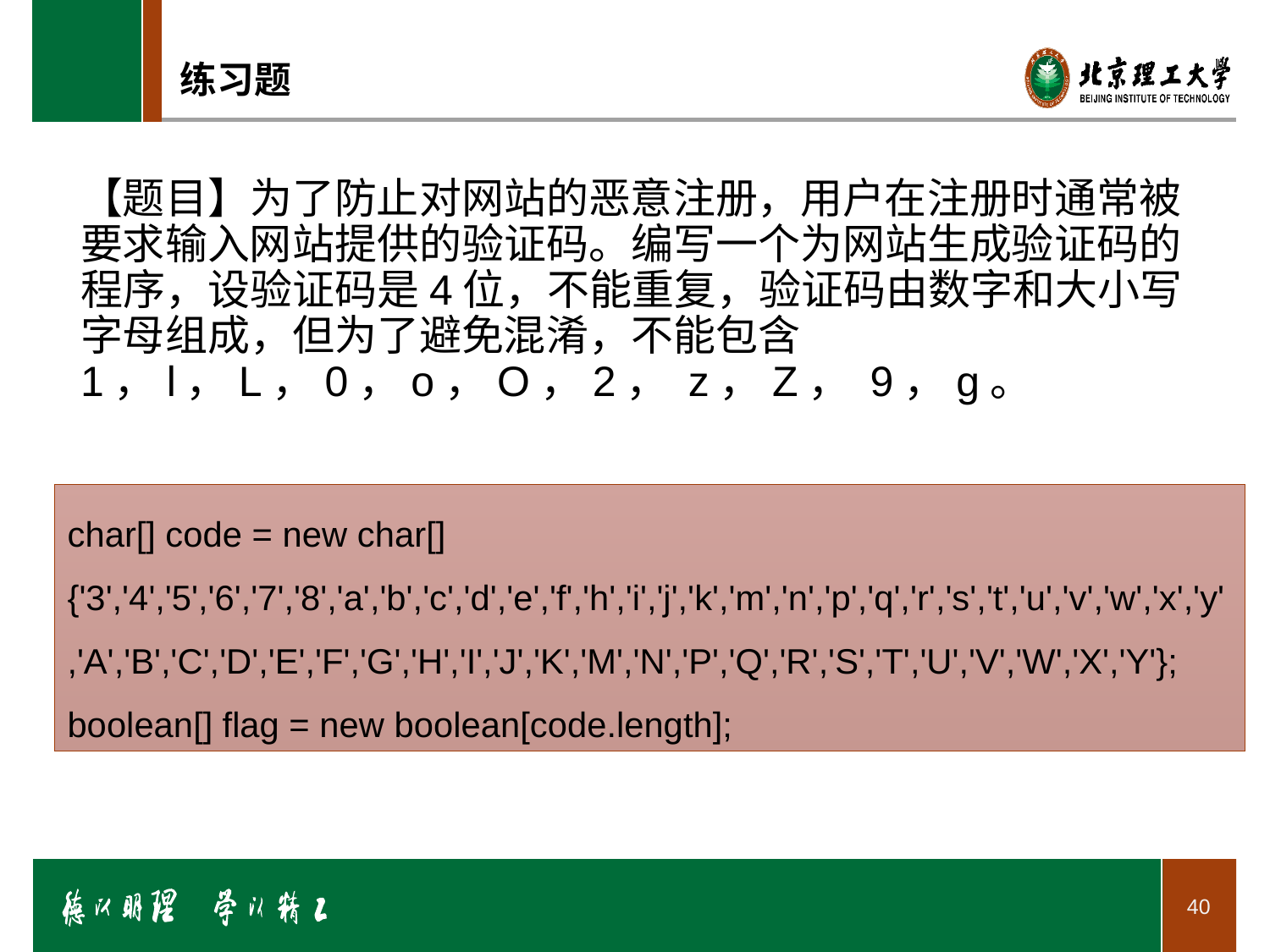

# 练习题
【题目】为了防止对网站的恶意注册，用户在注册时通常被要求输入网站提供的验证码。编写一个为网站生成验证码的程序，设验证码是4位，不能重复，验证码由数字和大小写字母组成，但为了避免混淆，不能包含1，l，L，0，o，O，2， z，Z， 9，g。
char[] code = new char[]{'3','4','5','6','7','8','a','b','c','d','e','f','h','i','j','k','m','n','p','q','r','s','t','u','v','w','x','y','A','B','C','D','E','F','G','H','I','J','K','M','N','P','Q','R','S','T','U','V','W','X','Y'};
boolean[] flag = new boolean[code.length];